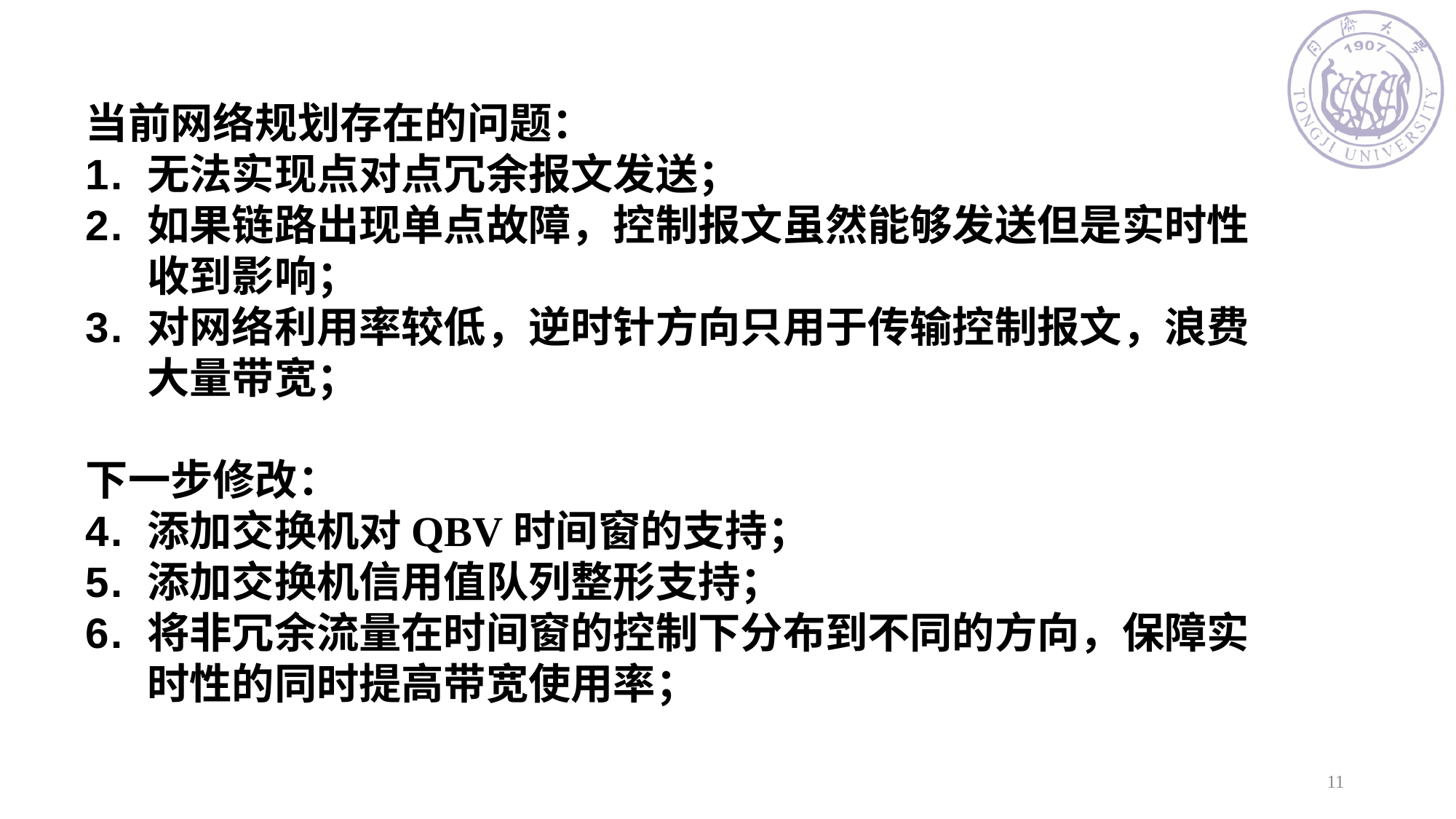

当前网络规划存在的问题：
无法实现点对点冗余报文发送；
如果链路出现单点故障，控制报文虽然能够发送但是实时性收到影响；
对网络利用率较低，逆时针方向只用于传输控制报文，浪费大量带宽；

下一步修改：
添加交换机对QBV时间窗的支持；
添加交换机信用值队列整形支持；
将非冗余流量在时间窗的控制下分布到不同的方向，保障实时性的同时提高带宽使用率；

11